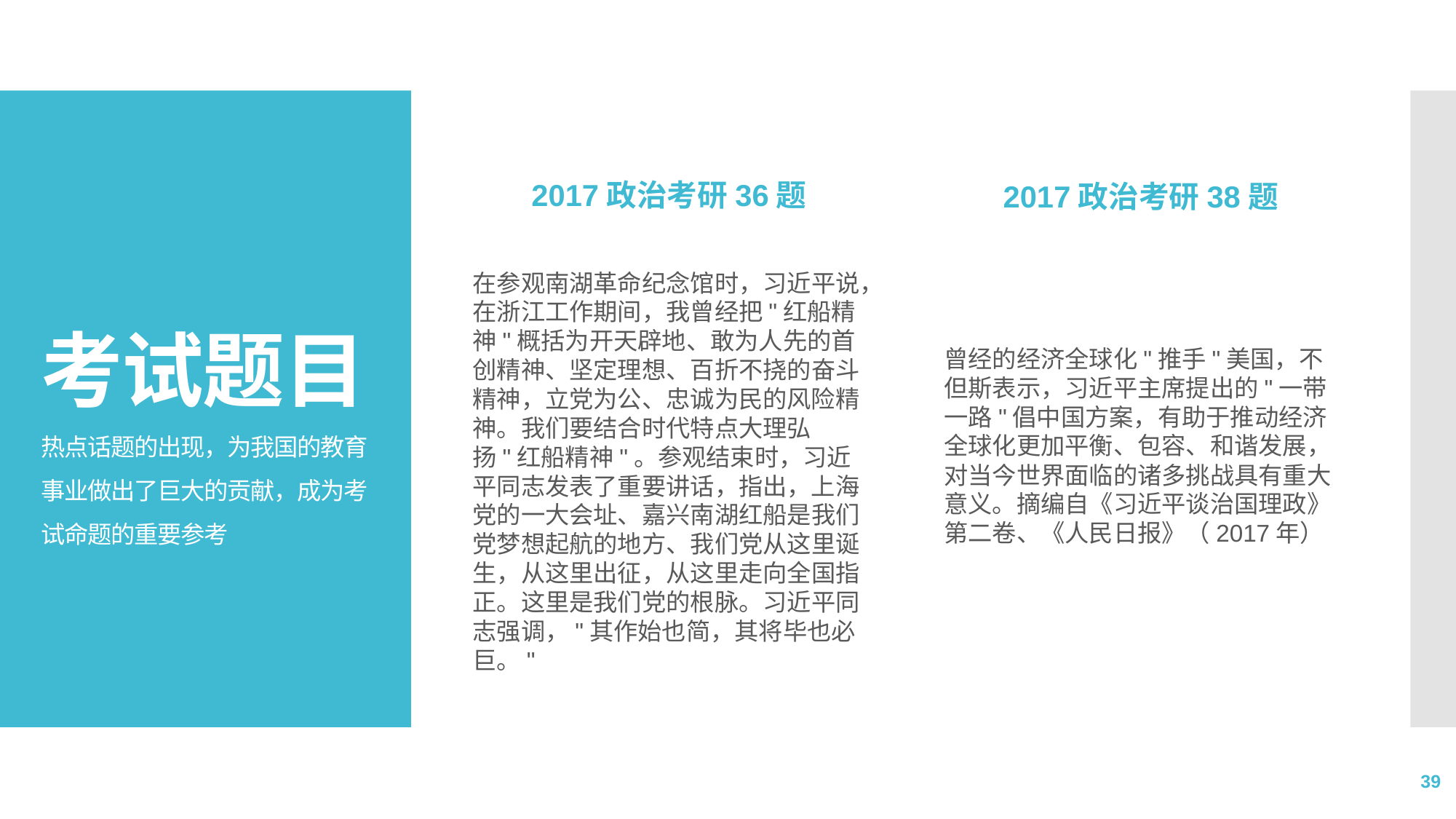

2017政治考研36题
2017政治考研38题
# 考试题目 热点话题的出现，为我国的教育事业做出了巨大的贡献，成为考试命题的重要参考
在参观南湖革命纪念馆时，习近平说，在浙江工作期间，我曾经把"红船精神"概括为开天辟地、敢为人先的首创精神、坚定理想、百折不挠的奋斗精神，立党为公、忠诚为民的风险精神。我们要结合时代特点大理弘扬"红船精神"。参观结束时，习近平同志发表了重要讲话，指出，上海党的一大会址、嘉兴南湖红船是我们党梦想起航的地方、我们党从这里诞生，从这里出征，从这里走向全国指正。这里是我们党的根脉。习近平同志强调，"其作始也简，其将毕也必巨。"
曾经的经济全球化"推手"美国，不但斯表示，习近平主席提出的"一带一路"倡中国方案，有助于推动经济全球化更加平衡、包容、和谐发展，对当今世界面临的诸多挑战具有重大意义。摘编自《习近平谈治国理政》第二卷、《人民日报》（2017年）

39